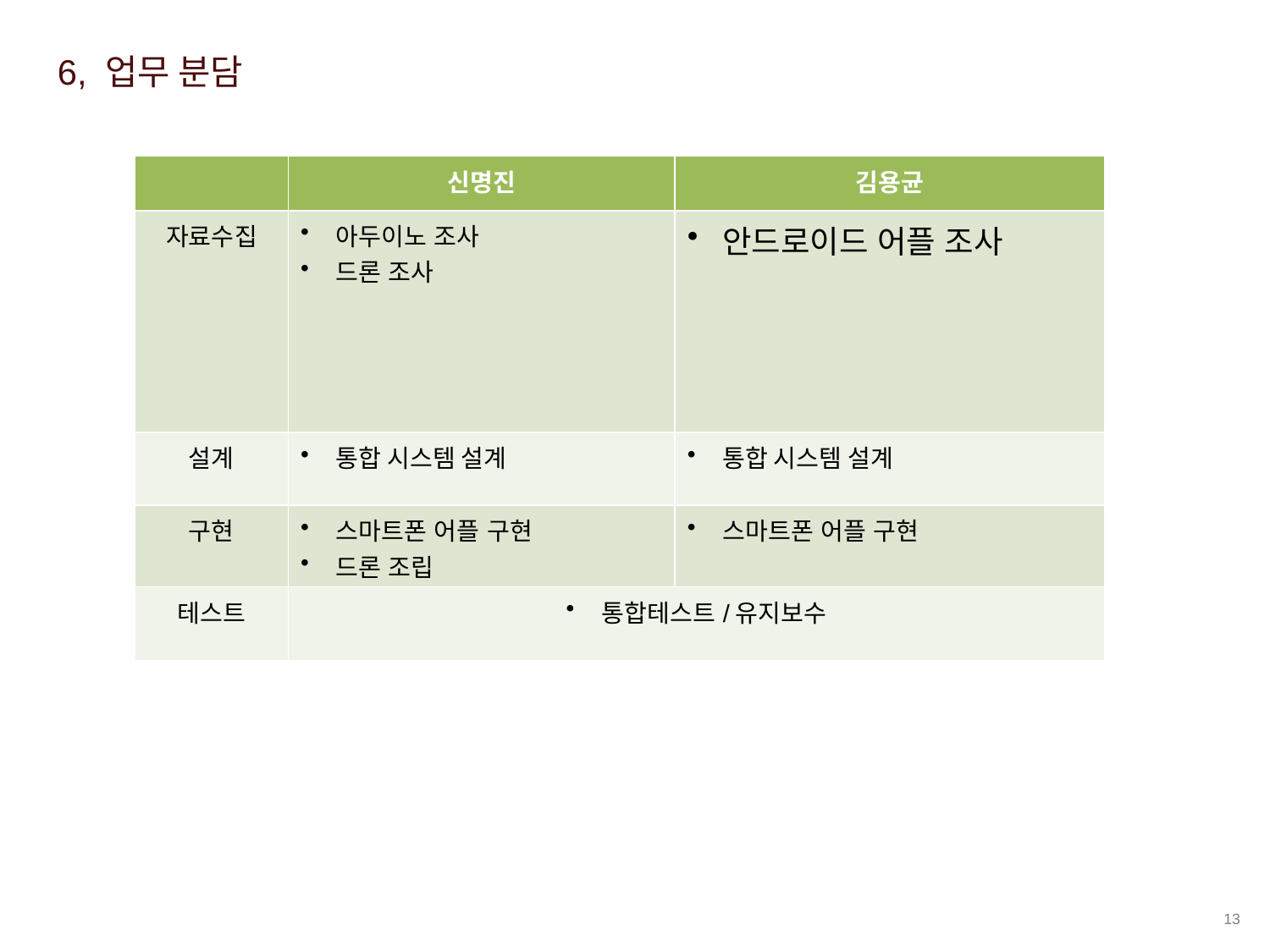

6, 업무 분담
|  | 신명진 | 김용균 |
| --- | --- | --- |
| 자료수집 | 아두이노 조사 드론 조사 | 안드로이드 어플 조사 |
| 설계 | 통합 시스템 설계 | 통합 시스템 설계 |
| 구현 | 스마트폰 어플 구현 드론 조립 | 스마트폰 어플 구현 |
| 테스트 | 통합테스트/유지보수 |  |